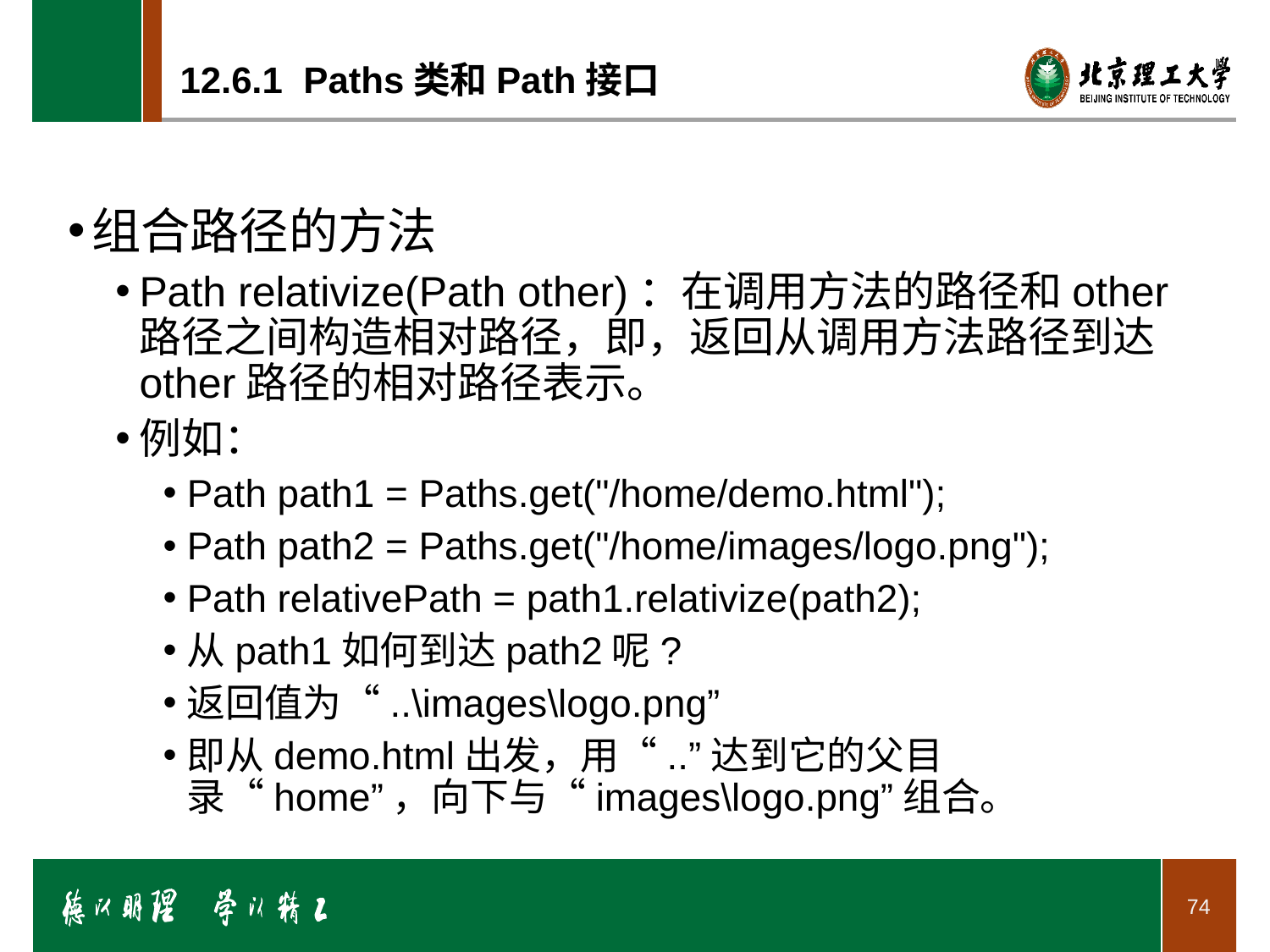

# 12.6.1  Paths类和Path接口
组合路径的方法
Path relativize(Path other)：在调用方法的路径和other路径之间构造相对路径，即，返回从调用方法路径到达other路径的相对路径表示。
例如：
Path path1 = Paths.get("/home/demo.html");
Path path2 = Paths.get("/home/images/logo.png");
Path relativePath = path1.relativize(path2);
从path1如何到达path2呢?
返回值为“..\images\logo.png”
即从demo.html出发，用“..”达到它的父目录“home”，向下与“images\logo.png”组合。